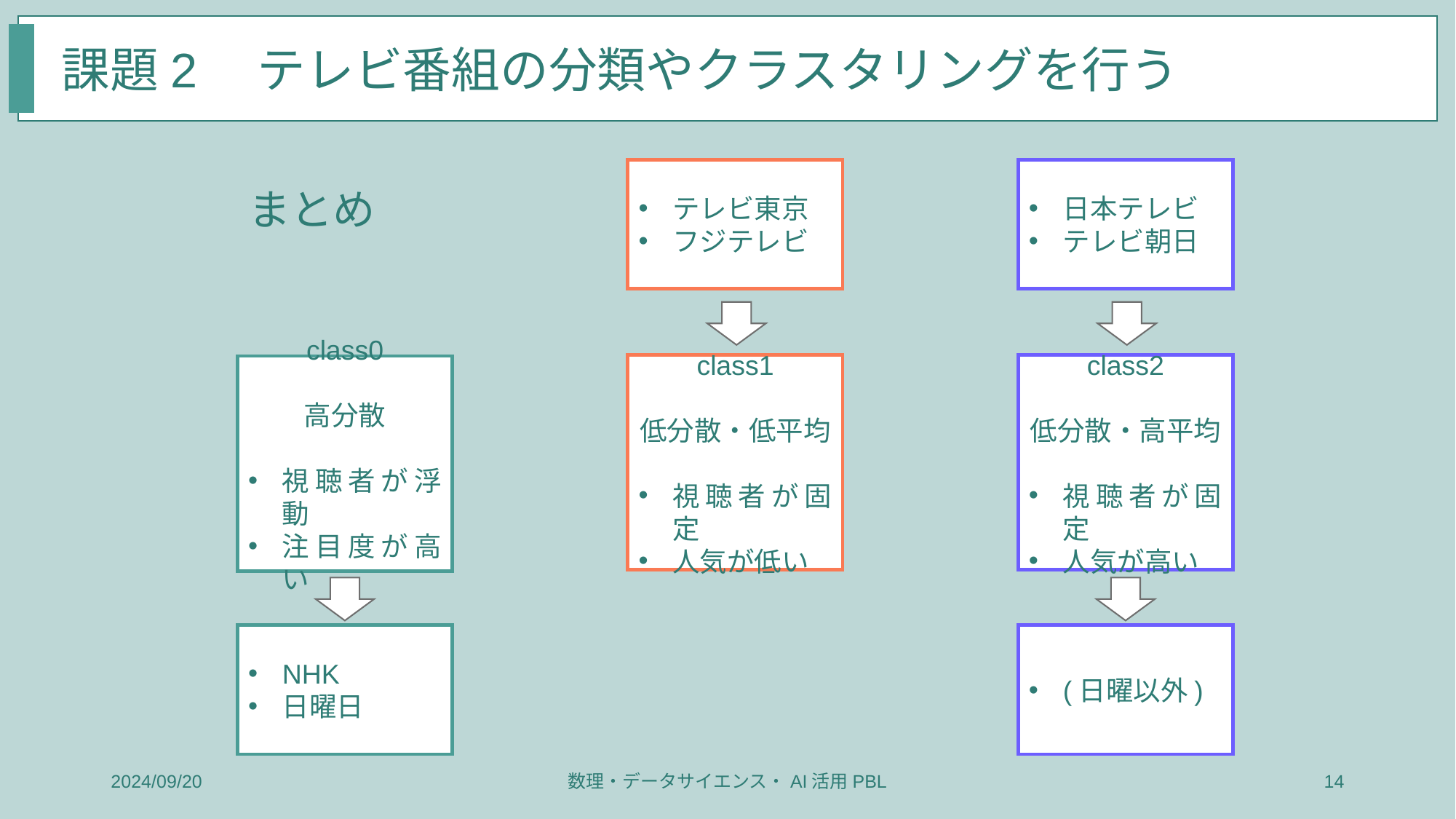

課題2　テレビ番組の分類やクラスタリングを行う
テレビ東京
フジテレビ
日本テレビ
テレビ朝日
まとめ

class1

低分散・低平均

視聴者が固定
人気が低い
class2

低分散・高平均

視聴者が固定
人気が高い
class0

高分散

視聴者が浮動
注目度が高い

NHK
日曜日
(日曜以外)
2024/09/20
数理・データサイエンス・AI活用PBL
14